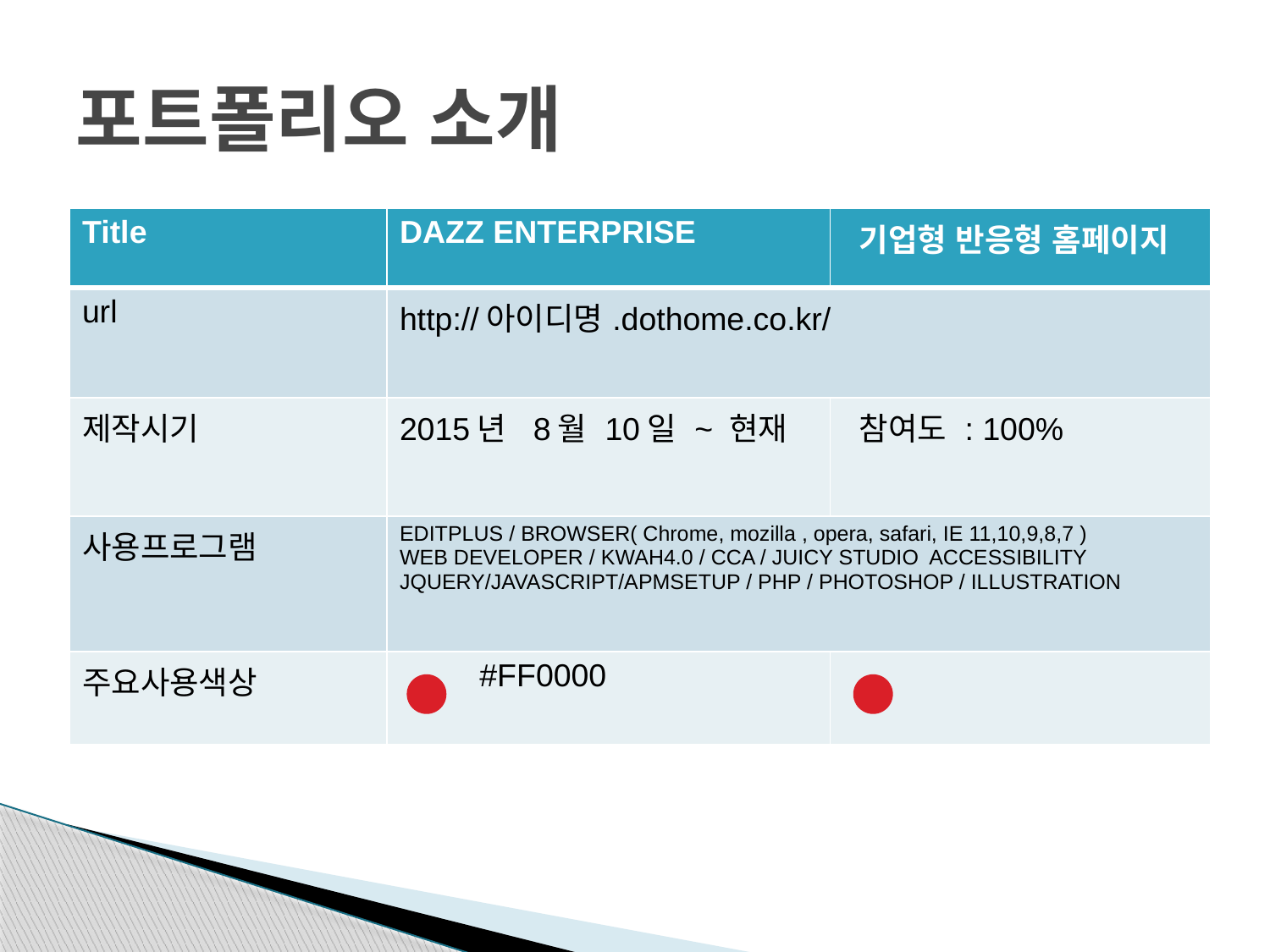

# 포트폴리오 소개

| Title | DAZZ ENTERPRISE | 기업형 반응형 홈페이지 |
| --- | --- | --- |
| url | http://아이디명.dothome.co.kr/ |  |
| 제작시기 | 2015년 8월 10일 ~ 현재 | 참여도 : 100% |
| 사용프로그램 | EDITPLUS / BROWSER( Chrome, mozilla , opera, safari, IE 11,10,9,8,7 ) WEB DEVELOPER / KWAH4.0 / CCA / JUICY STUDIO ACCESSIBILITY JQUERY/JAVASCRIPT/APMSETUP / PHP / PHOTOSHOP / ILLUSTRATION |  |
| 주요사용색상 | #FF0000 |  |